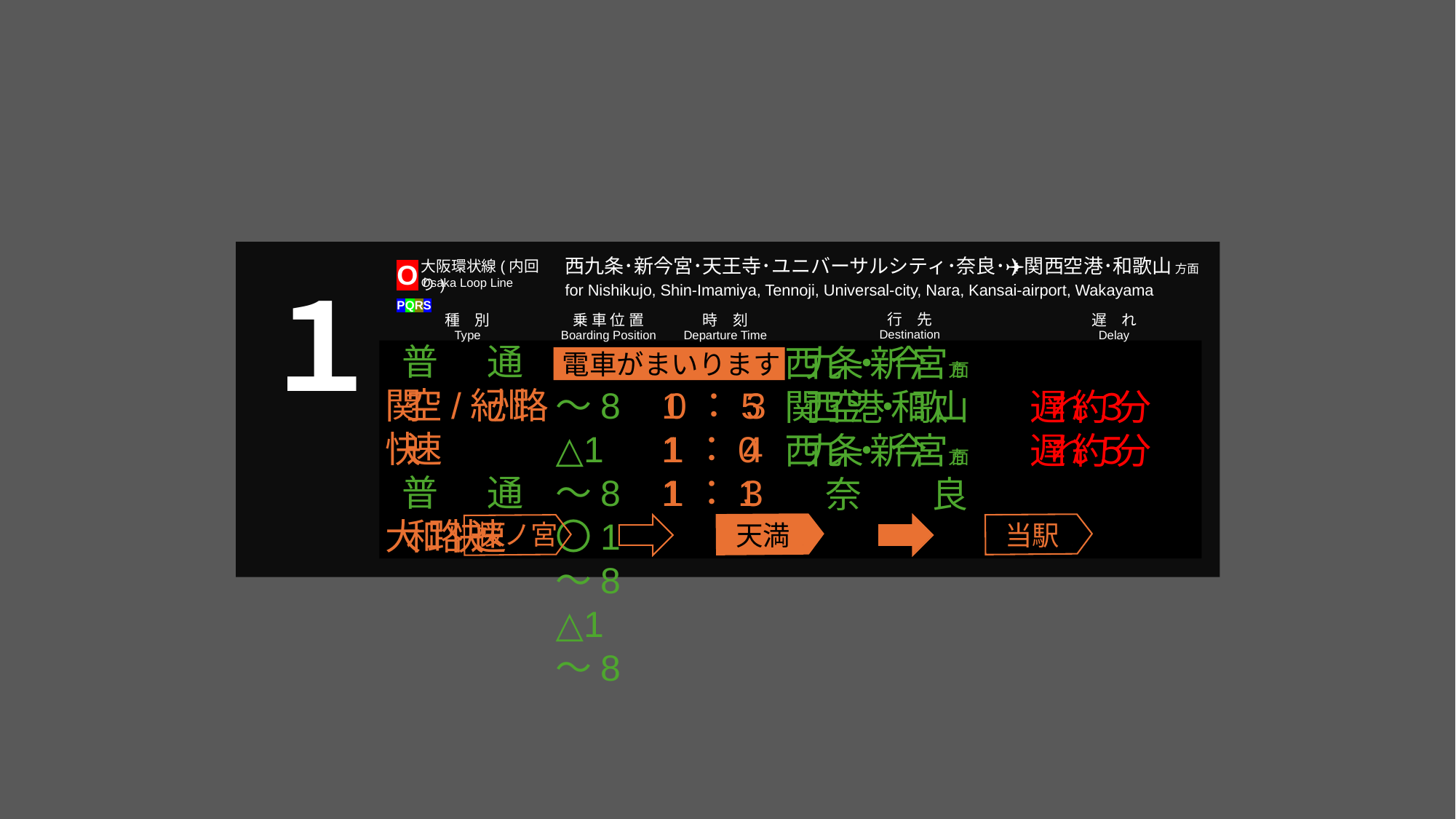

西九条･新今宮･天王寺･ユニバーサルシティ･奈良･✈関西空港･和歌山 方面
大阪環状線(内回り)
O
PQRS
１
Osaka Loop Line
for Nishikujo, Shin-Imamiya, Tennoji, Universal-city, Nara, Kansai-airport, Wakayama
行　先
時　刻
種　別
乗 車 位 置
遅　れ
Destination
Departure Time
Type
Boarding Position
Delay
〇1～8
△1～8
〇1～8
△1～8
普　　　通
関空/紀州路快速
普　　　通
大和路快速
10：49
10：53
11：04
11：13
西九条・新今宮方面
関西空港・和歌山
西九条・新今宮方面
奈　　　　良

遅れ約３分
遅れ約５分

Train Approaching
電車がまいります
天満 .
天満 .
当駅 .
桜ノ宮 .

みらい

国道
3710
ROUTE